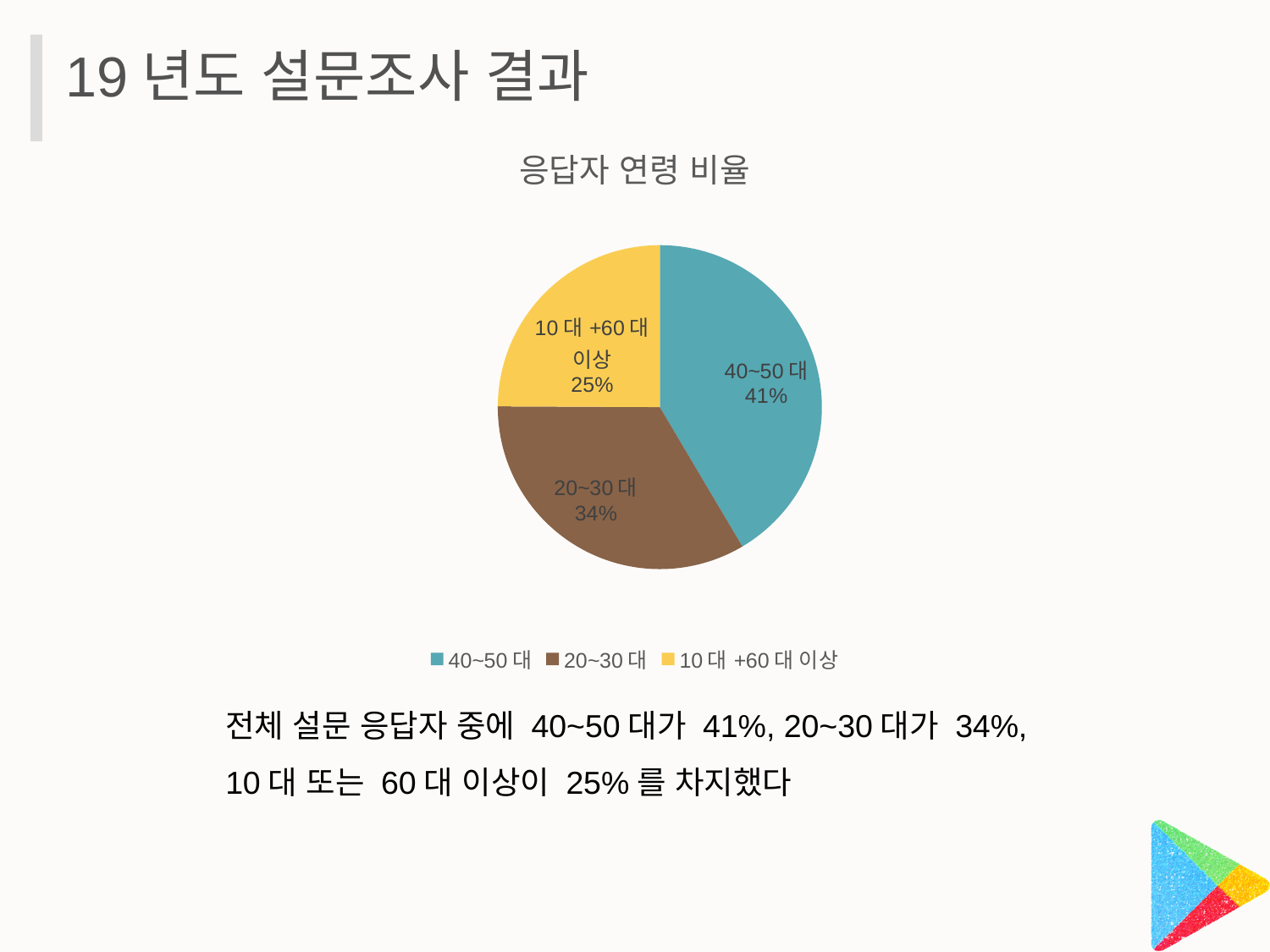

19년도 설문조사 결과

### Chart: 응답자 연령 비율

| Category | 응답자 비율 |  |  |
|---|---|---|---|
| 40~50대 | 0.4148831083305894 | None | None |
| 20~30대 | 0.3358577543628581 | None | None |
| 10대+60대 이상 | 0.24925913730655253 | None | None |
전체 설문 응답자 중에 40~50대가 41%, 20~30대가 34%,
10대 또는 60대 이상이 25%를 차지했다